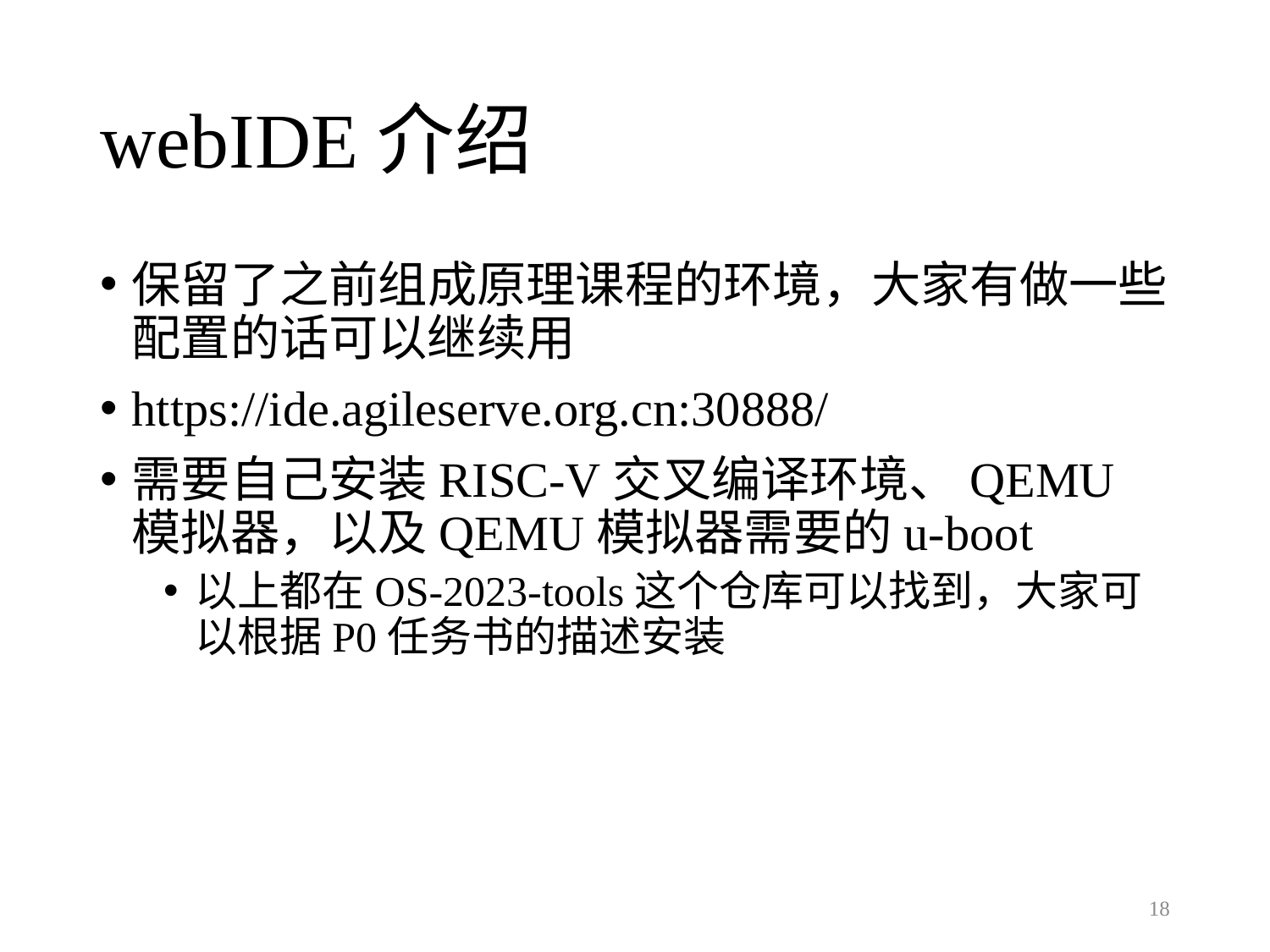

# webIDE介绍
保留了之前组成原理课程的环境，大家有做一些配置的话可以继续用
https://ide.agileserve.org.cn:30888/
需要自己安装RISC-V交叉编译环境、QEMU模拟器，以及QEMU模拟器需要的u-boot
以上都在OS-2023-tools这个仓库可以找到，大家可以根据P0任务书的描述安装
18